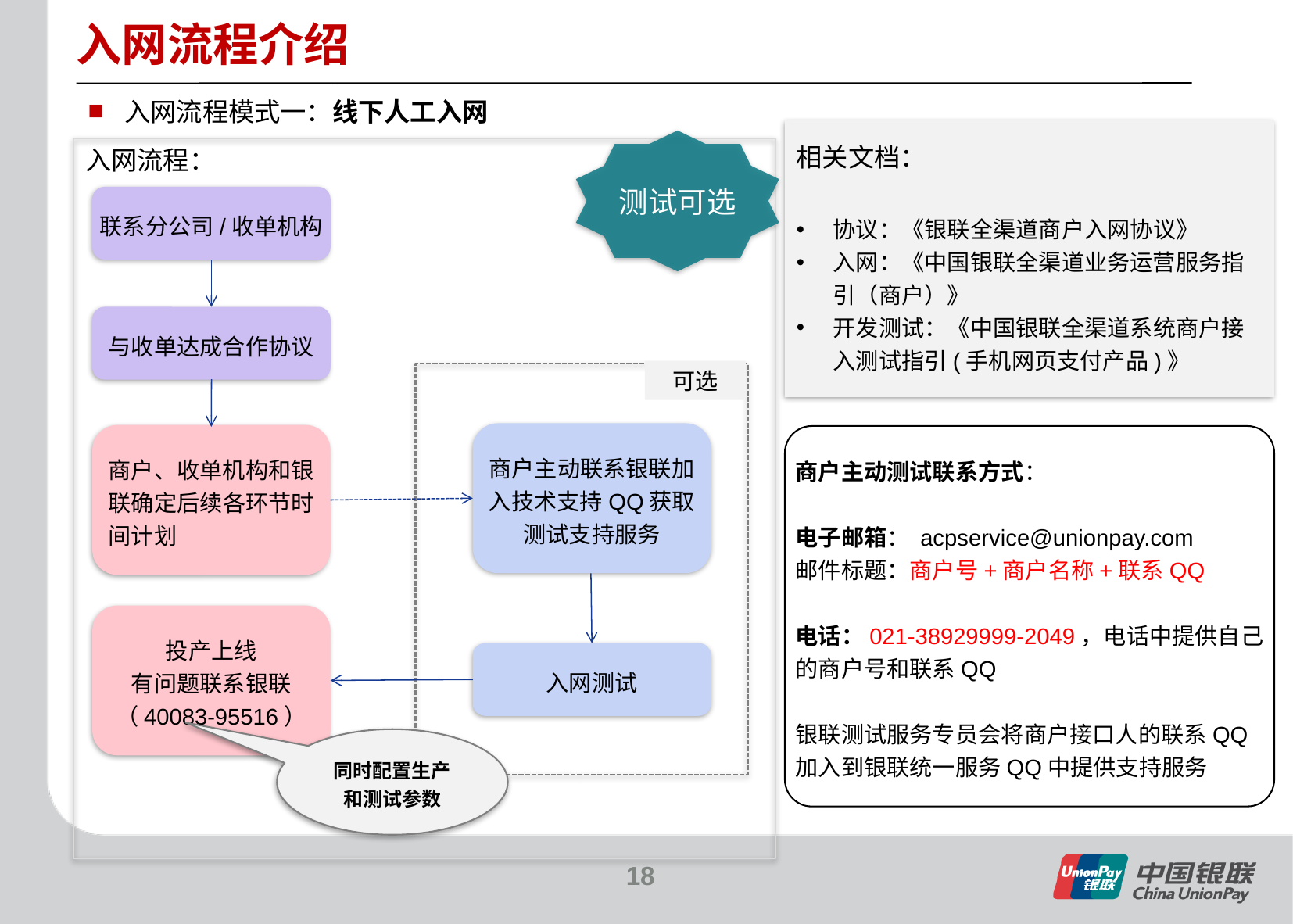

入网流程介绍

入网流程模式一：线下人工入网

测试可选
相关文档：

协议：《银联全渠道商户入网协议》
入网：《中国银联全渠道业务运营服务指引（商户）》
开发测试：《中国银联全渠道系统商户接入测试指引(手机网页支付产品)》

入网流程：
联系分公司/收单机构
与收单达成合作协议

可选
商户主动联系银联加入技术支持QQ获取测试支持服务
商户主动测试联系方式：

电子邮箱： acpservice@unionpay.com
邮件标题：商户号+商户名称+联系QQ

电话：021-38929999-2049，电话中提供自己的商户号和联系QQ

银联测试服务专员会将商户接口人的联系QQ加入到银联统一服务QQ中提供支持服务
商户、收单机构和银联确定后续各环节时间计划
投产上线
有问题联系银联
（40083-95516）
入网测试
同时配置生产
和测试参数